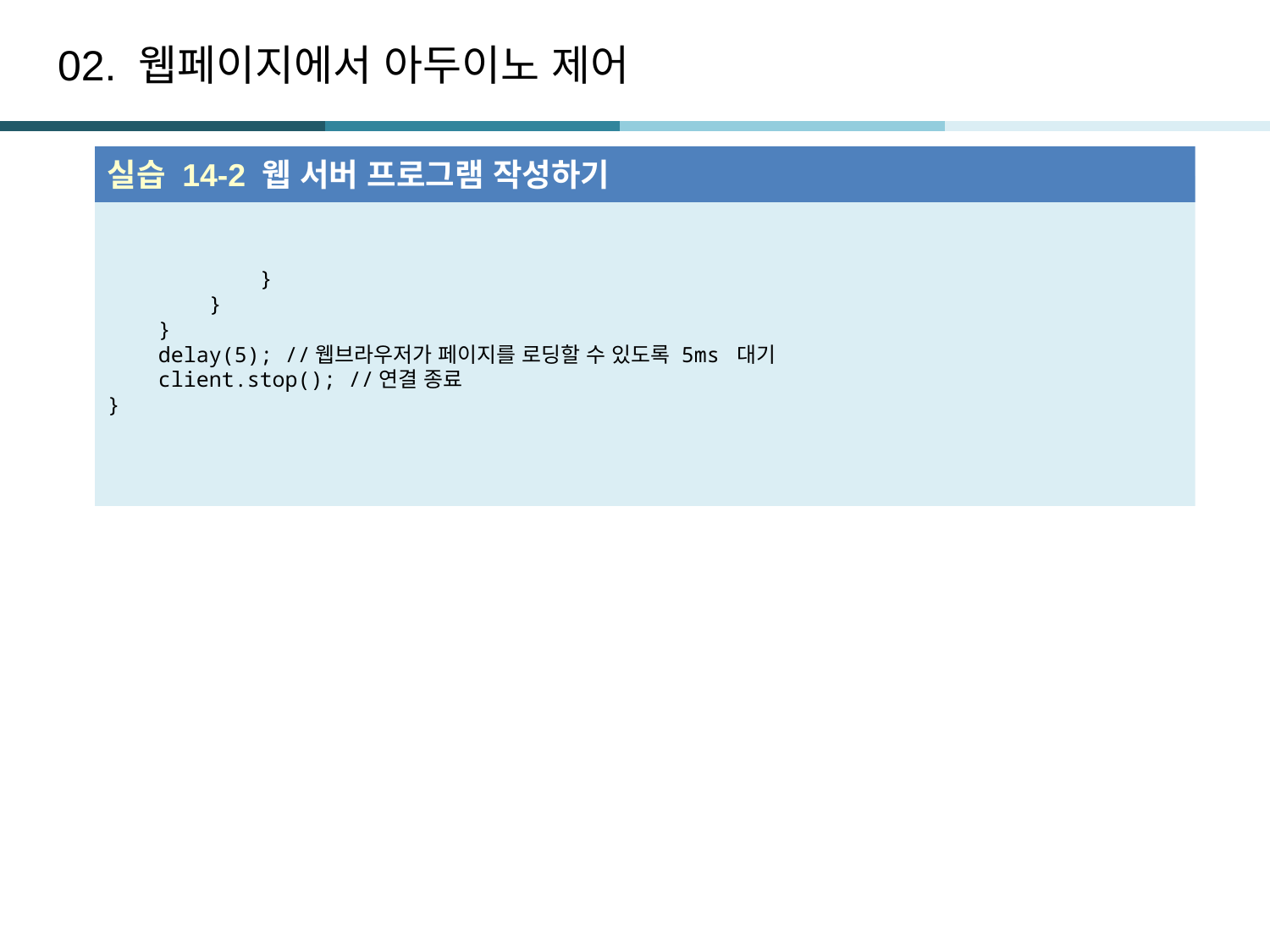

# 02. 웹페이지에서 아두이노 제어
실습 14-2 웹 서버 프로그램 작성하기
            }
        }
    }
    delay(5); //웹브라우저가 페이지를 로딩할 수 있도록 5ms 대기
    client.stop(); //연결 종료
}